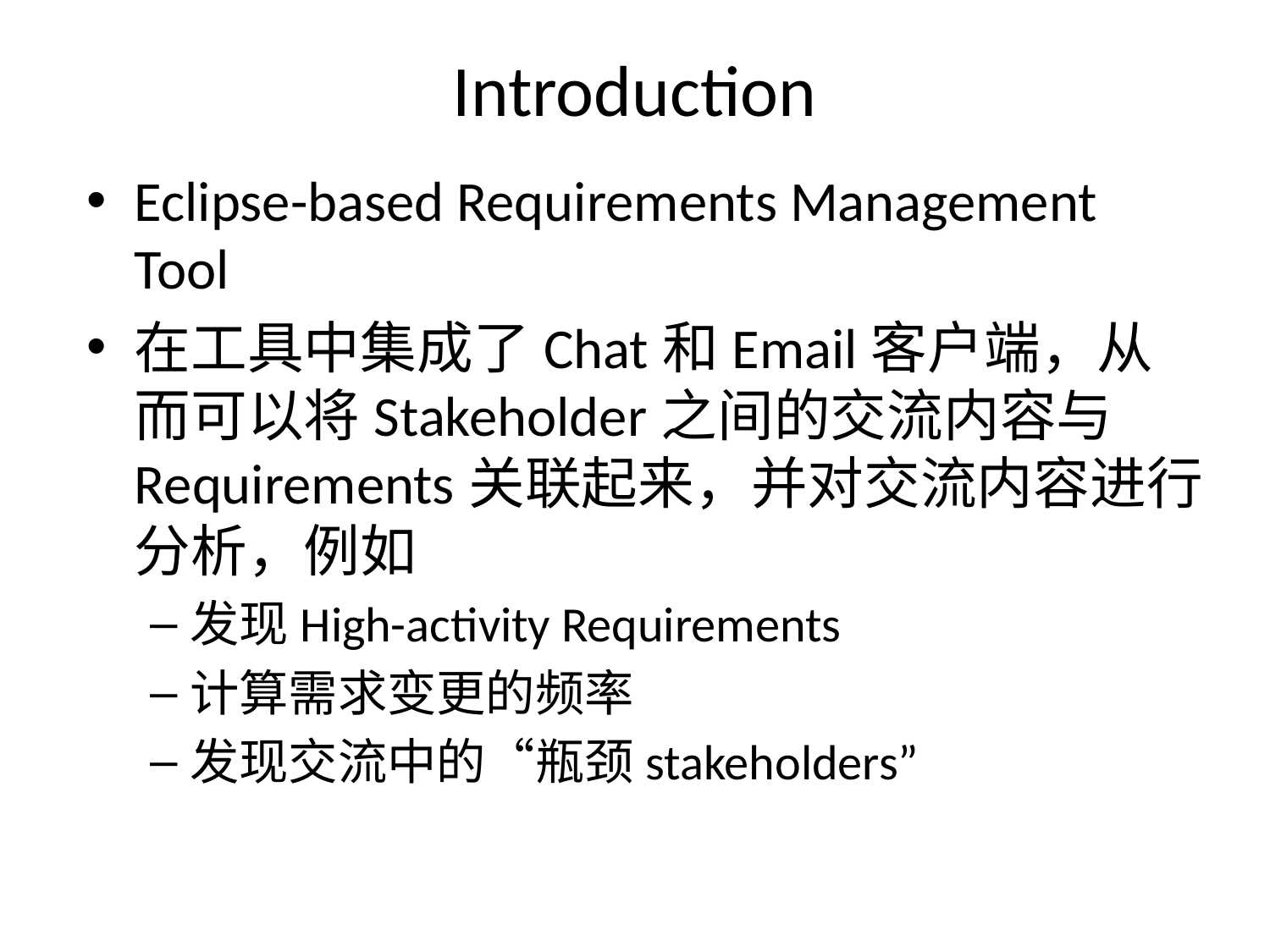

# Introduction
Eclipse-based Requirements Management Tool
在工具中集成了Chat和Email客户端，从而可以将Stakeholder之间的交流内容与Requirements关联起来，并对交流内容进行分析，例如
发现High-activity Requirements
计算需求变更的频率
发现交流中的“瓶颈stakeholders”